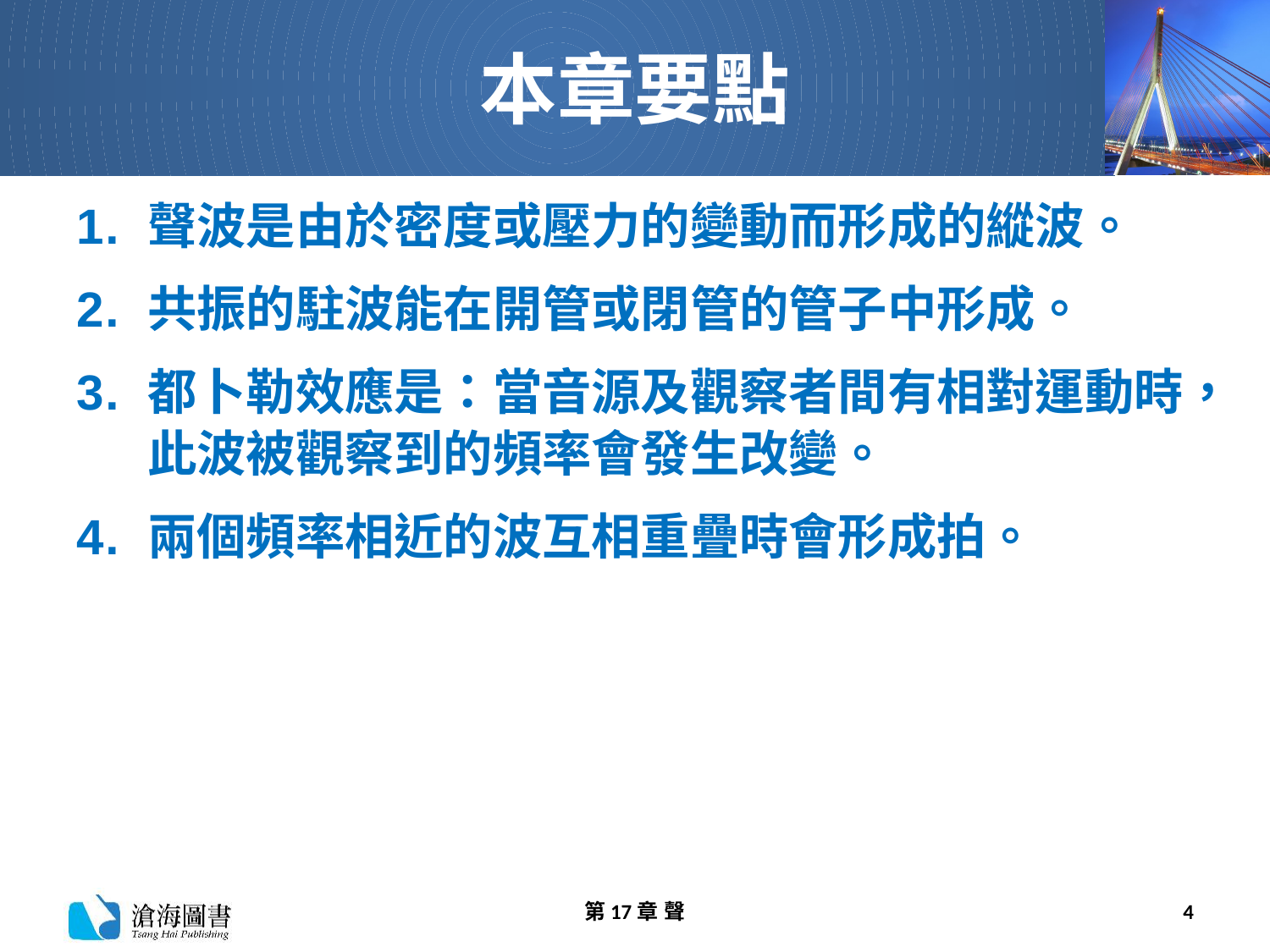

# 本章要點
聲波是由於密度或壓力的變動而形成的縱波。
共振的駐波能在開管或閉管的管子中形成。
都卜勒效應是：當音源及觀察者間有相對運動時，此波被觀察到的頻率會發生改變。
兩個頻率相近的波互相重疊時會形成拍。

第17章 聲
4